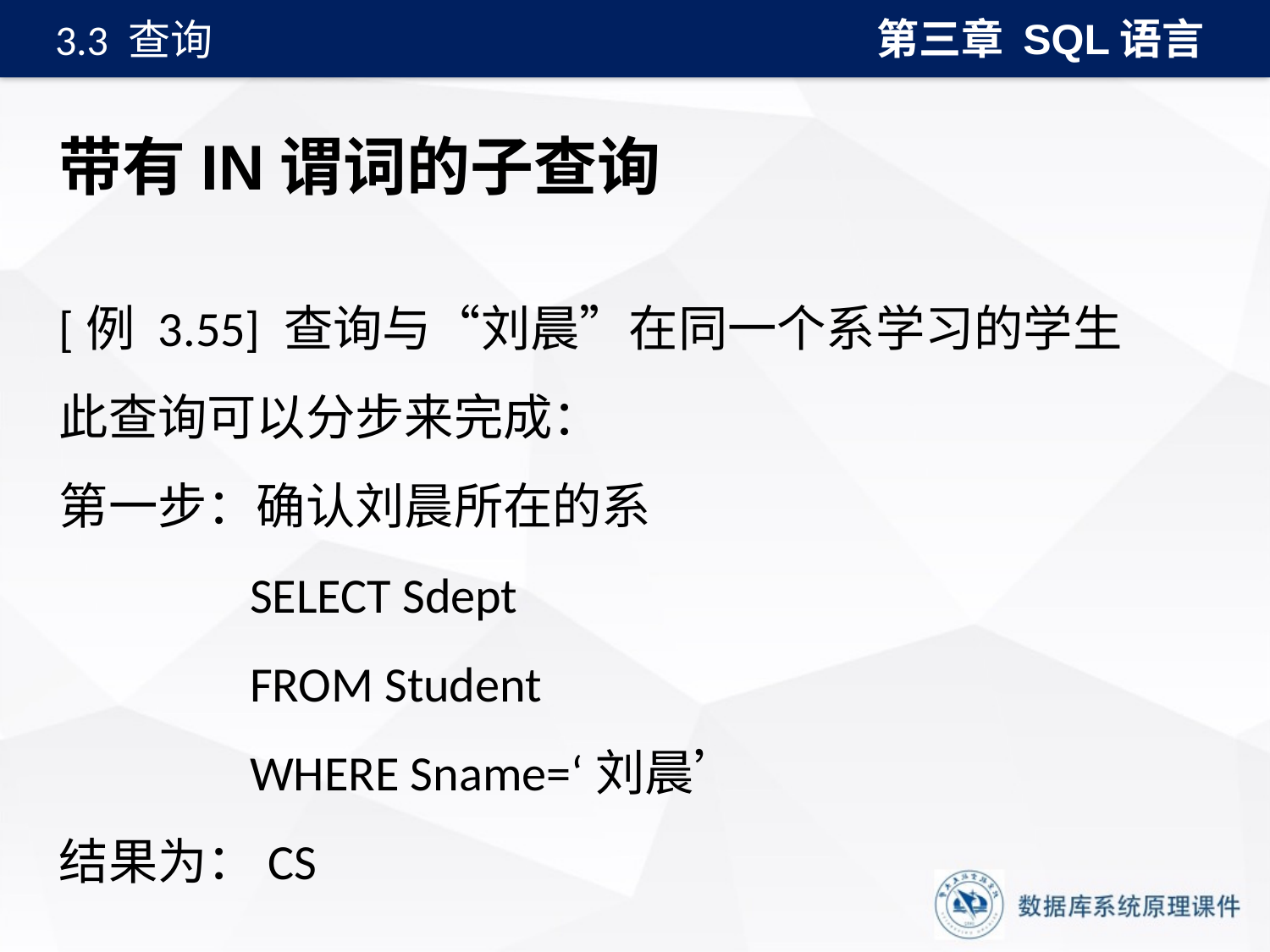

第三章 SQL语言
3.3 查询
# 带有IN谓词的子查询
[例 3.55] 查询与“刘晨”在同一个系学习的学生
此查询可以分步来完成：
第一步：确认刘晨所在的系
                 SELECT Sdept
                 FROM Student
                 WHERE Sname=‘刘晨’
结果为：CS